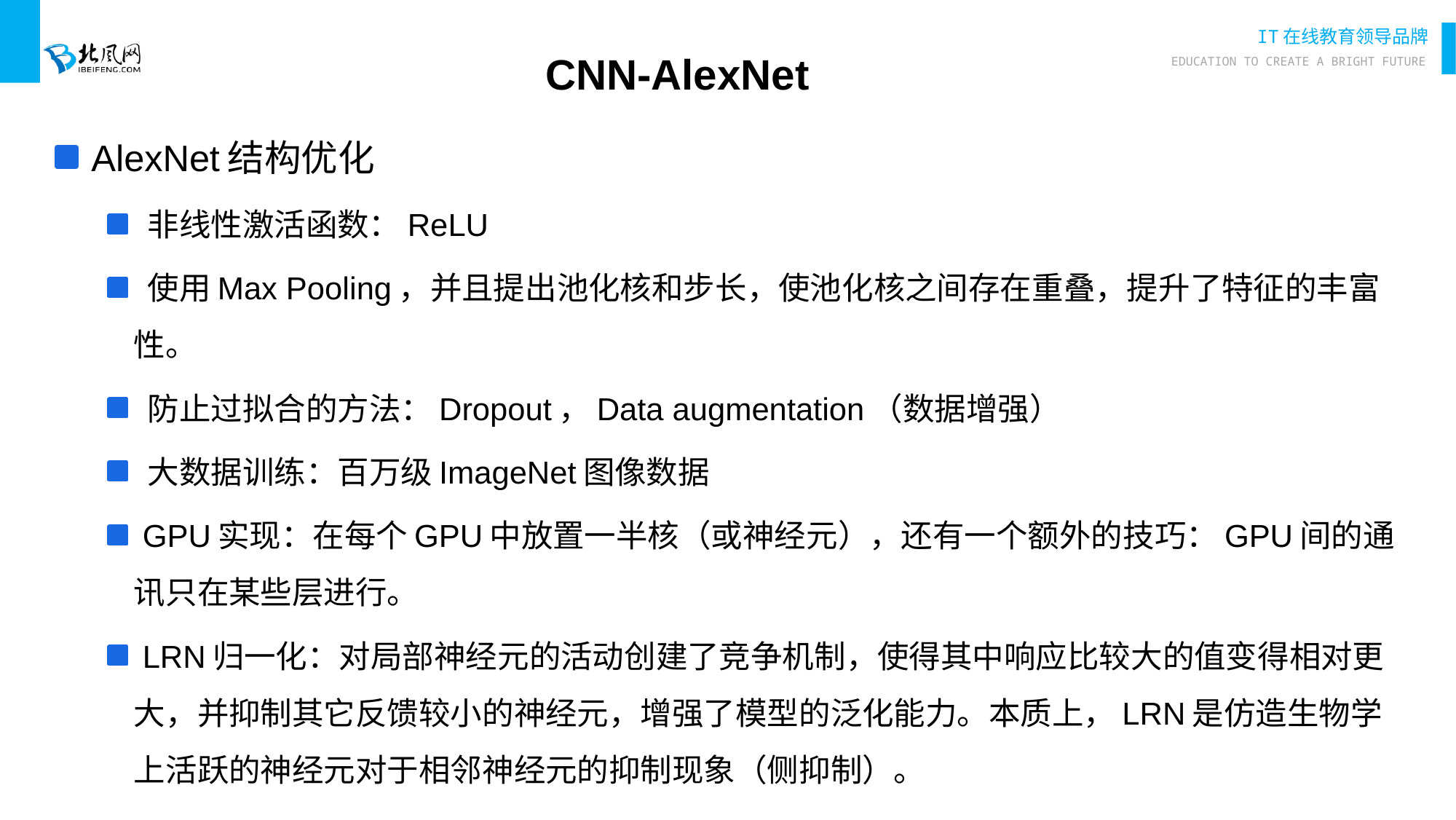

# CNN-AlexNet
 AlexNet结构优化
 非线性激活函数：ReLU
 使用Max Pooling，并且提出池化核和步长，使池化核之间存在重叠，提升了特征的丰富性。
 防止过拟合的方法：Dropout，Data augmentation（数据增强）
 大数据训练：百万级ImageNet图像数据
 GPU实现：在每个GPU中放置一半核（或神经元），还有一个额外的技巧：GPU间的通讯只在某些层进行。
 LRN归一化：对局部神经元的活动创建了竞争机制，使得其中响应比较大的值变得相对更大，并抑制其它反馈较小的神经元，增强了模型的泛化能力。本质上，LRN是仿造生物学上活跃的神经元对于相邻神经元的抑制现象（侧抑制）。